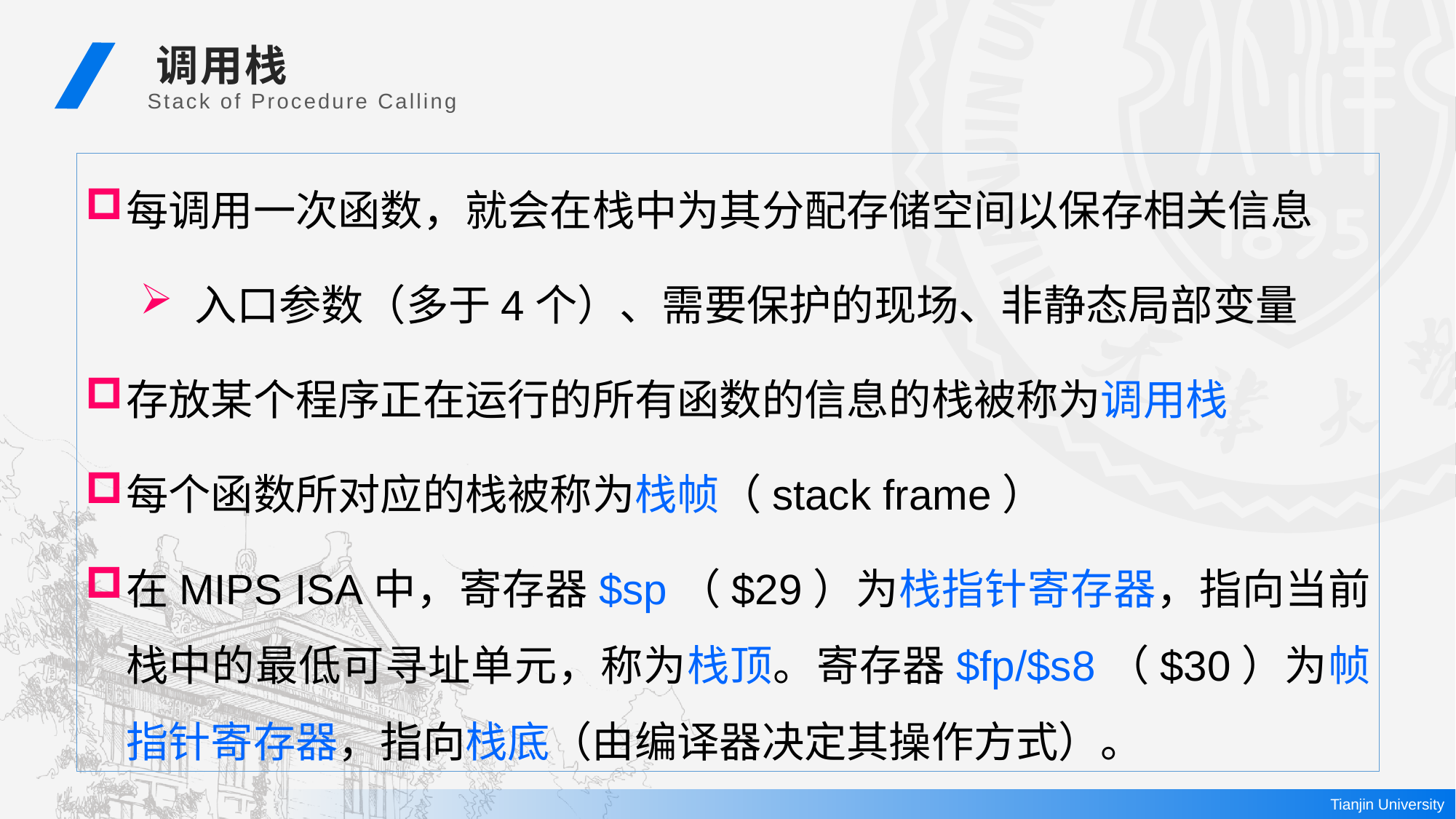

调用栈
Stack of Procedure Calling
每调用一次函数，就会在栈中为其分配存储空间以保存相关信息
入口参数（多于4个）、需要保护的现场、非静态局部变量
存放某个程序正在运行的所有函数的信息的栈被称为调用栈
每个函数所对应的栈被称为栈帧（stack frame）
在MIPS ISA中，寄存器$sp（$29）为栈指针寄存器，指向当前栈中的最低可寻址单元，称为栈顶。寄存器$fp/$s8（$30）为帧指针寄存器，指向栈底（由编译器决定其操作方式）。